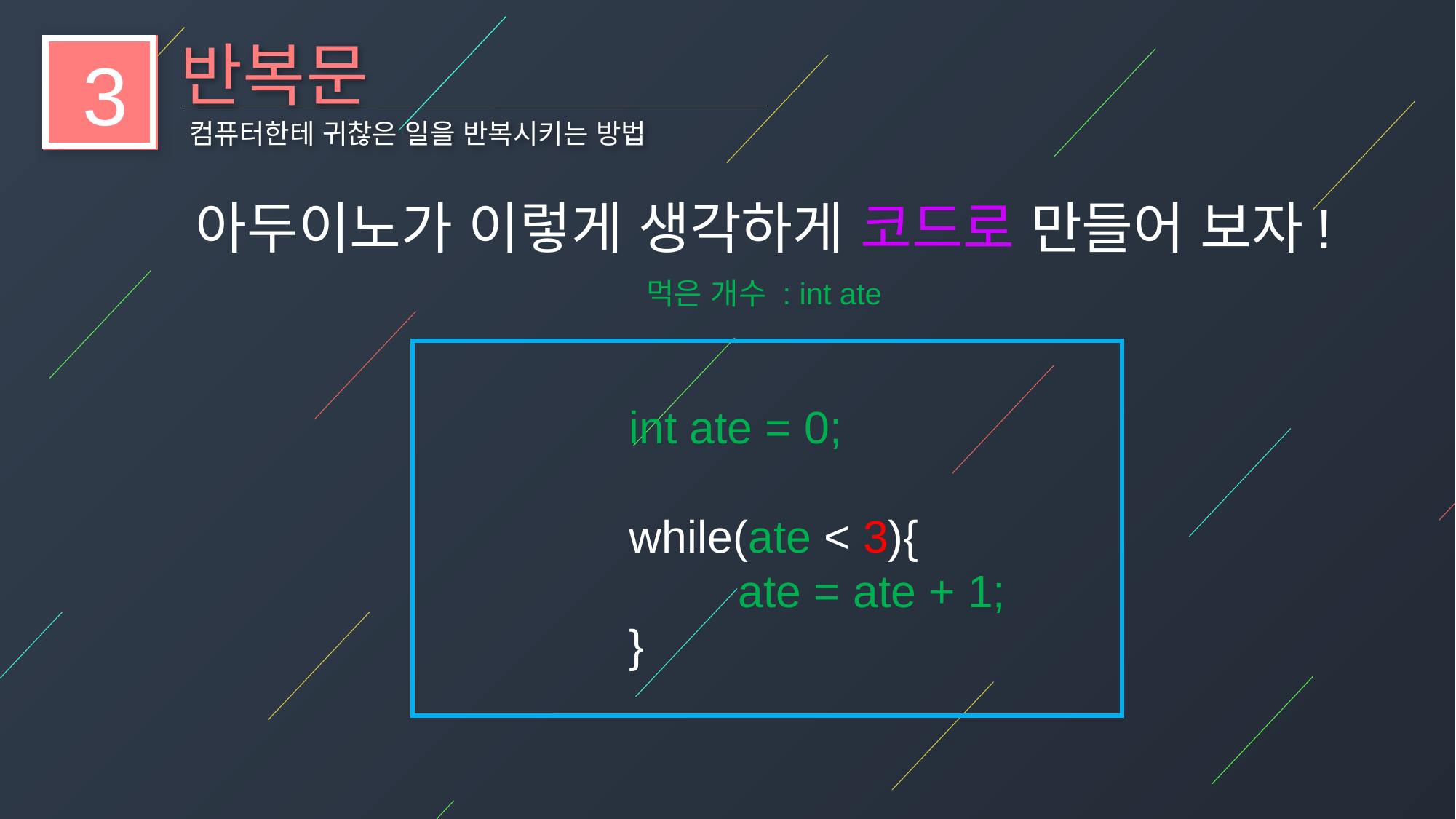

반복문

3
컴퓨터한테 귀찮은 일을 반복시키는 방법
아두이노가 이렇게 생각하게 코드로 만들어 보자!
먹은 개수 : int ate

int ate = 0;

while(ate < 3){
	ate = ate + 1;
}